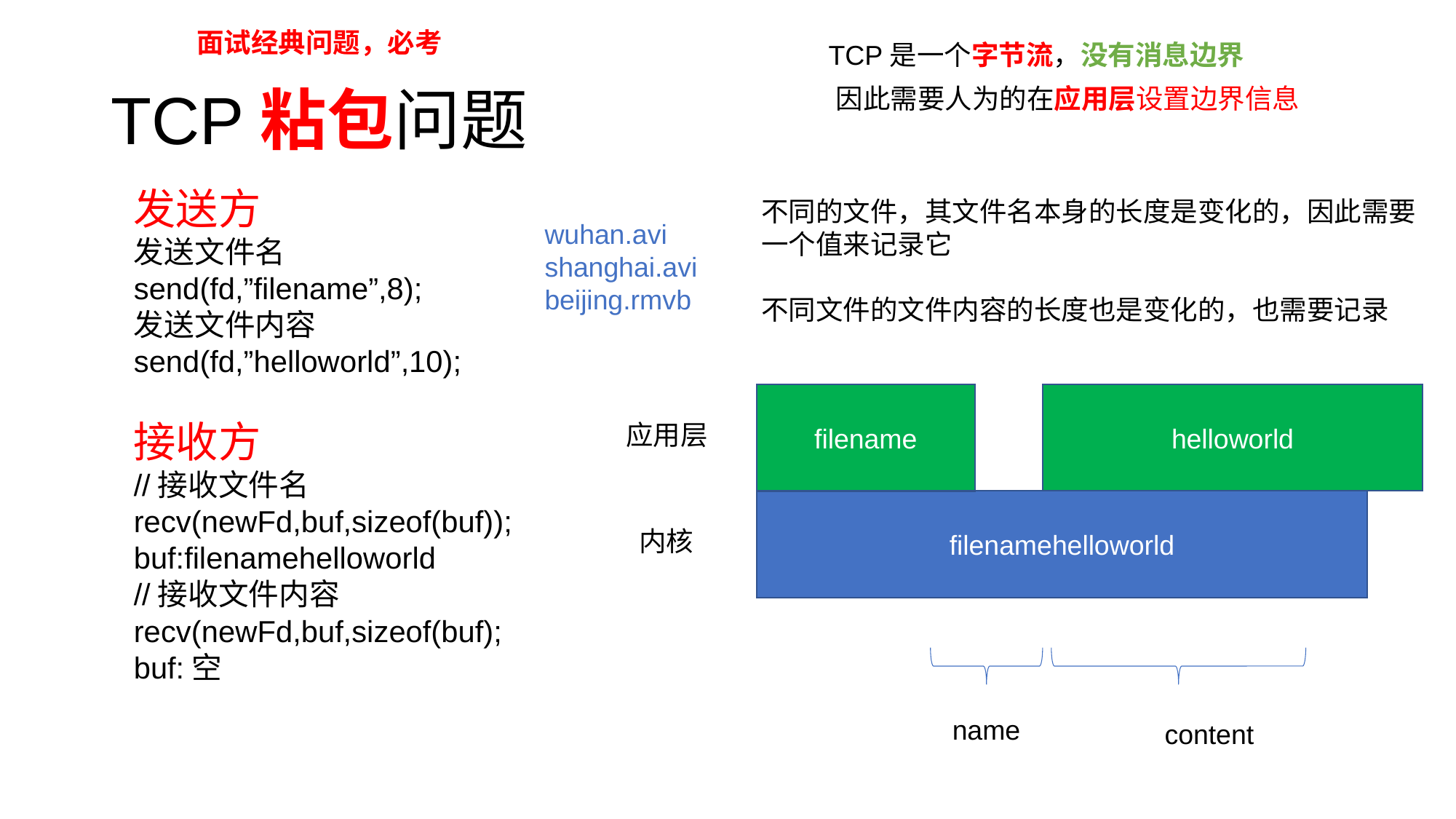

面试经典问题，必考
TCP是一个字节流，没有消息边界
# TCP粘包问题
因此需要人为的在应用层设置边界信息
发送方
发送文件名
send(fd,”filename”,8);
发送文件内容
send(fd,”helloworld”,10);

接收方
//接收文件名
recv(newFd,buf,sizeof(buf));
buf:filenamehelloworld
//接收文件内容
recv(newFd,buf,sizeof(buf);
buf:空
不同的文件，其文件名本身的长度是变化的，因此需要
一个值来记录它

不同文件的文件内容的长度也是变化的，也需要记录
wuhan.avi
shanghai.avi
beijing.rmvb
helloworld
filename
应用层
filenamehelloworld
内核

name
content